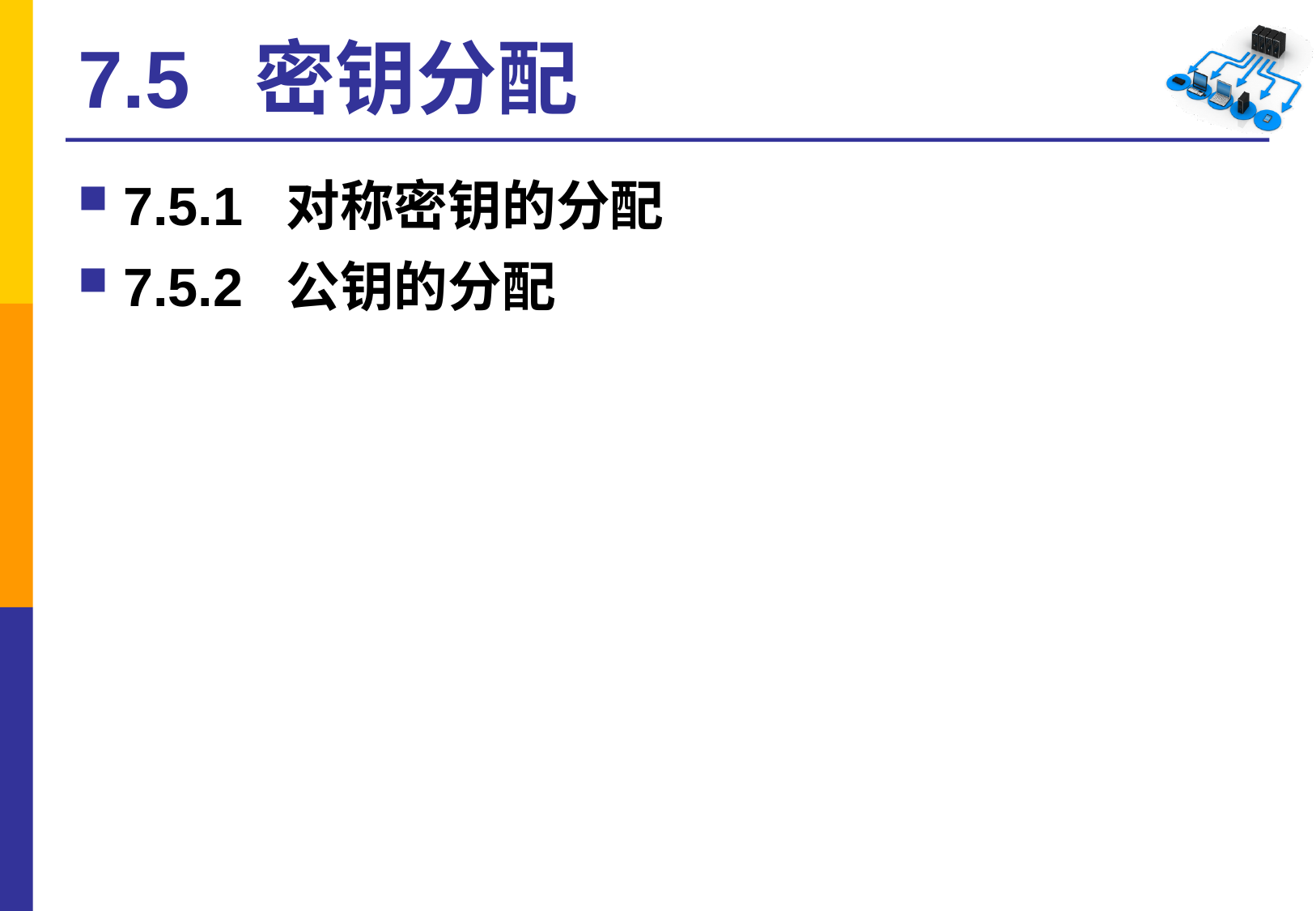

# 7.5  密钥分配
7.5.1  对称密钥的分配
7.5.2  公钥的分配